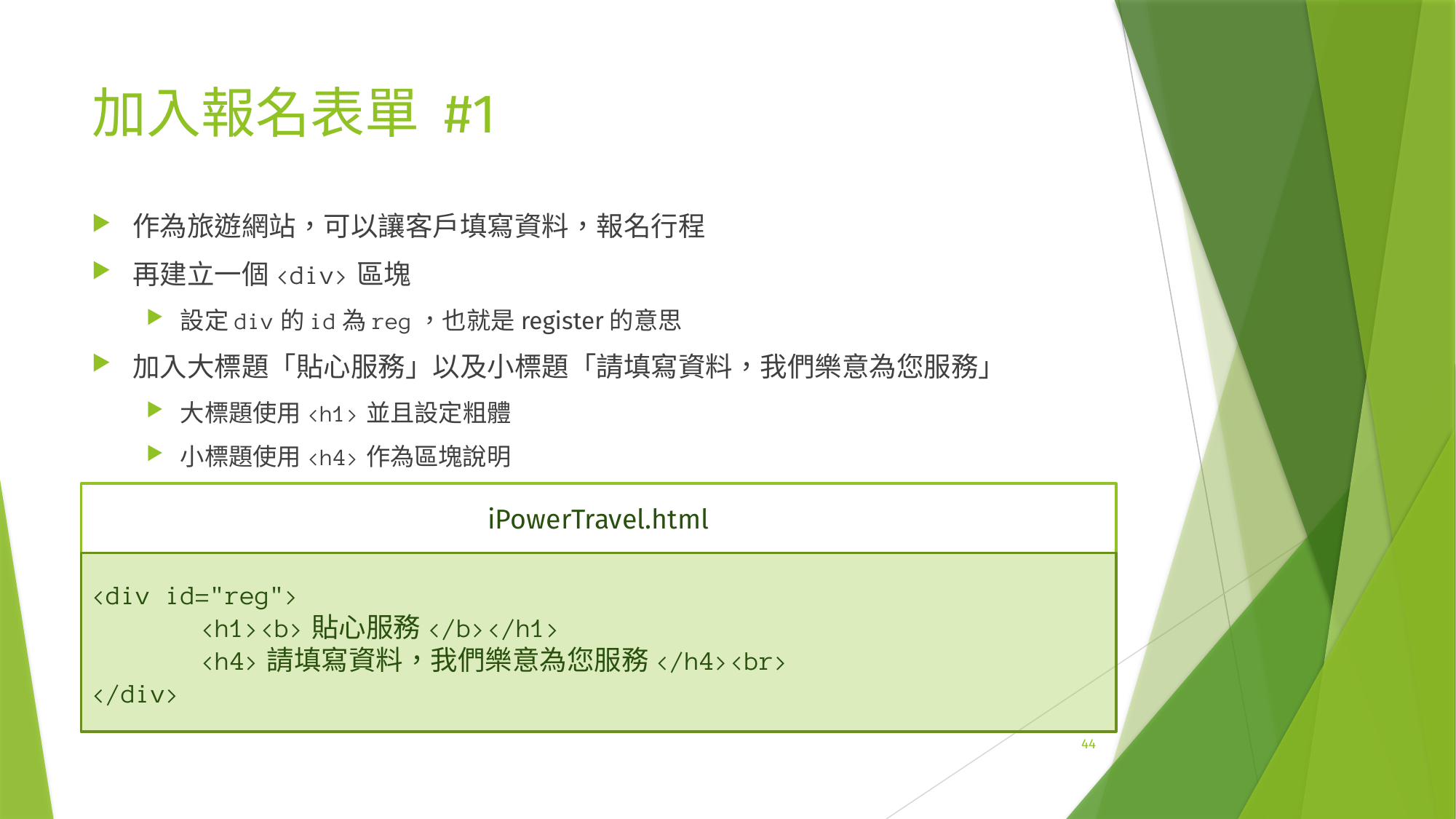

# 加入報名表單 #1
作為旅遊網站，可以讓客戶填寫資料，報名行程
再建立一個<div>區塊
設定div的id為reg，也就是register的意思
加入大標題「貼心服務」以及小標題「請填寫資料，我們樂意為您服務」
大標題使用<h1>並且設定粗體
小標題使用<h4>作為區塊說明

iPowerTravel.html
<div id="reg">
	<h1><b>貼心服務</b></h1>
	<h4>請填寫資料，我們樂意為您服務</h4><br>
</div>
44